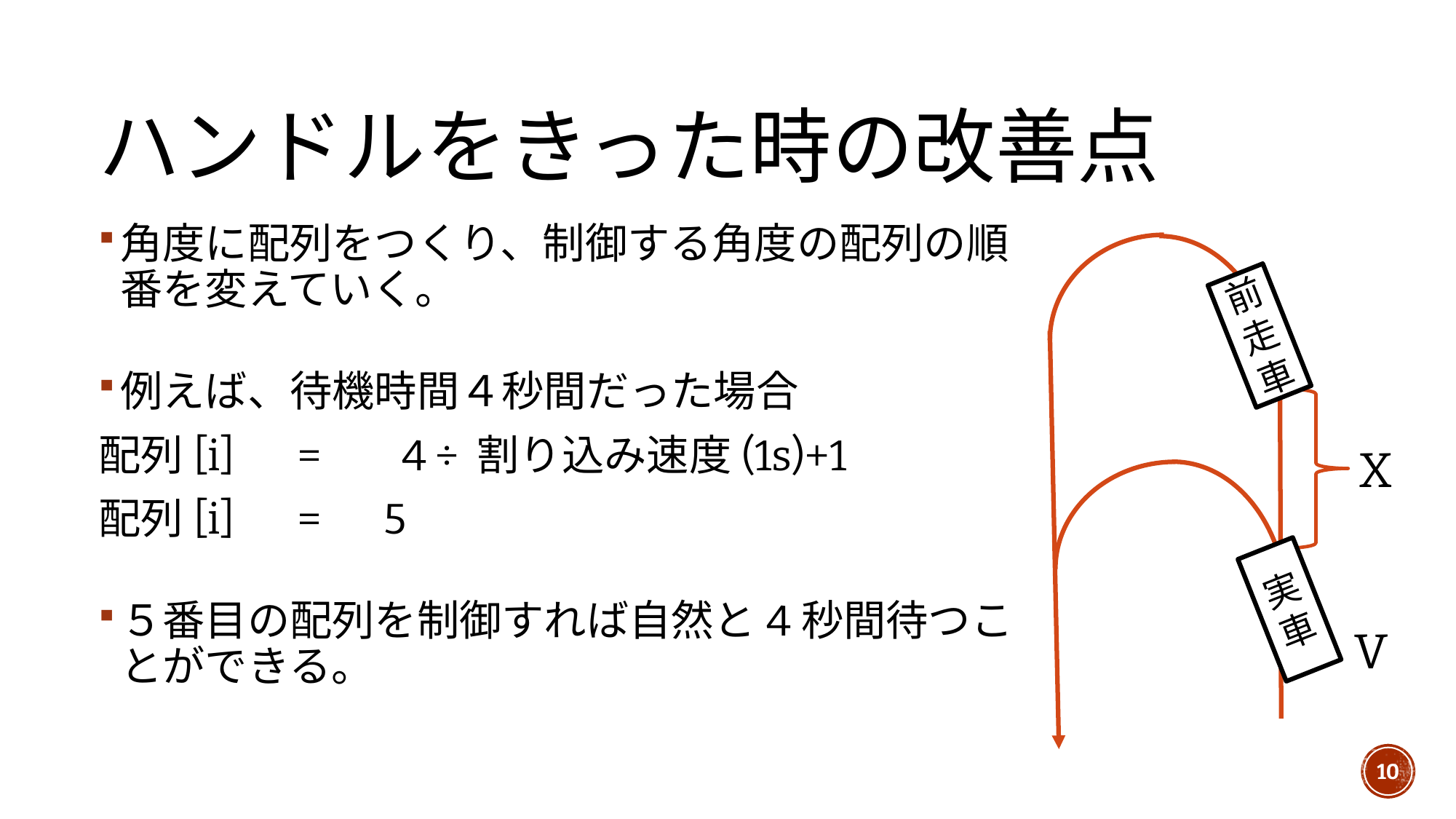

# ハンドルをきった時の改善点
角度に配列をつくり、制御する角度の配列の順番を変えていく。

例えば、待機時間４秒間だった場合
配列[i]　= 　 4 ÷ 割り込み速度(1s)+1
配列[i]　=　5

５番目の配列を制御すれば自然と4秒間待つことができる。

前走車

X

実車
V
10